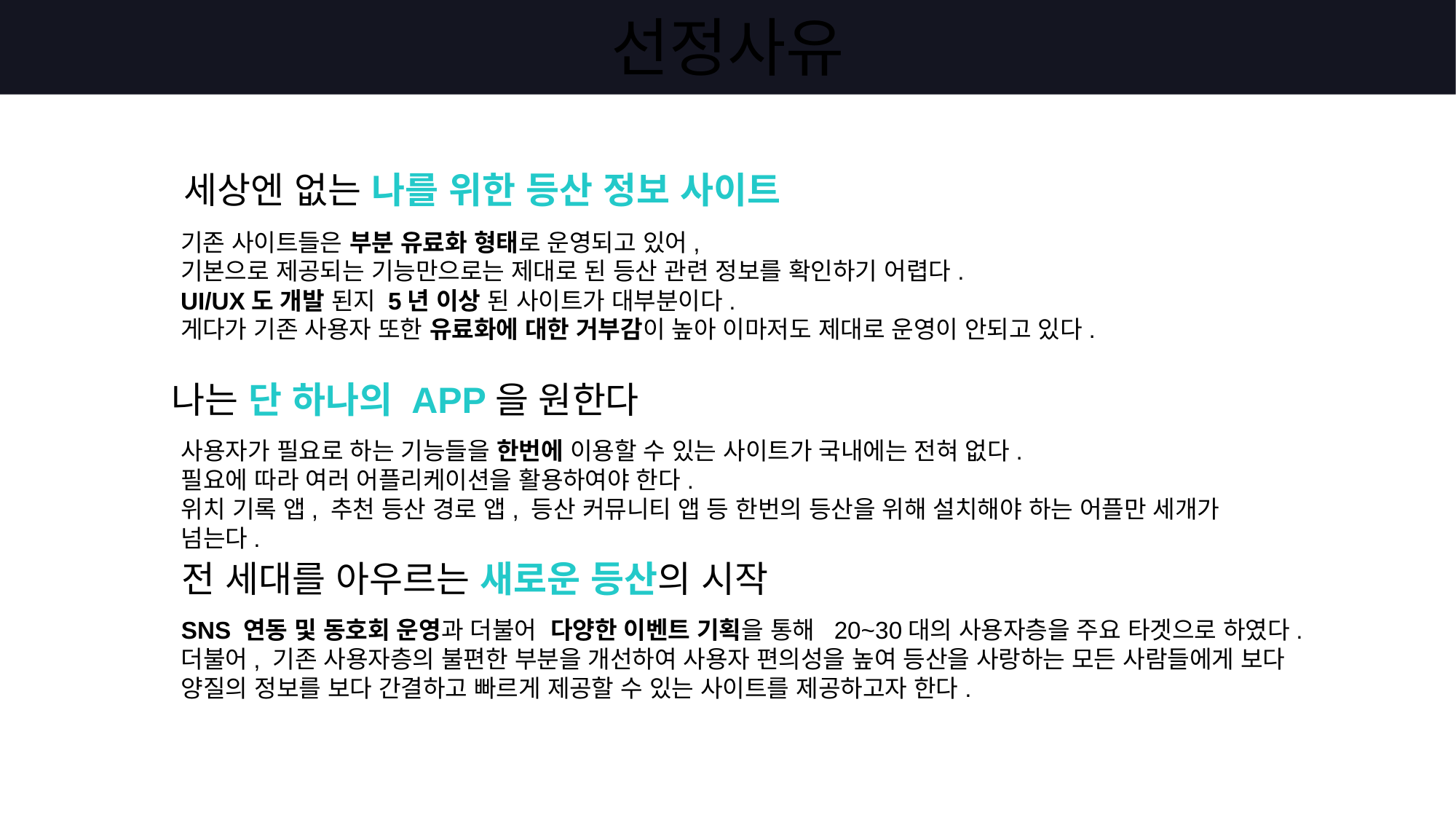

# 선정사유
세상엔 없는 나를 위한 등산 정보 사이트
기존 사이트들은 부분 유료화 형태로 운영되고 있어,
기본으로 제공되는 기능만으로는 제대로 된 등산 관련 정보를 확인하기 어렵다.
UI/UX도 개발 된지 5년 이상 된 사이트가 대부분이다.
게다가 기존 사용자 또한 유료화에 대한 거부감이 높아 이마저도 제대로 운영이 안되고 있다.
나는 단 하나의 APP을 원한다
사용자가 필요로 하는 기능들을 한번에 이용할 수 있는 사이트가 국내에는 전혀 없다.
필요에 따라 여러 어플리케이션을 활용하여야 한다.
위치 기록 앱, 추천 등산 경로 앱, 등산 커뮤니티 앱 등 한번의 등산을 위해 설치해야 하는 어플만 세개가 넘는다.
전 세대를 아우르는 새로운 등산의 시작
SNS 연동 및 동호회 운영과 더불어  다양한 이벤트 기획을 통해  20~30대의 사용자층을 주요 타겟으로 하였다.
더불어, 기존 사용자층의 불편한 부분을 개선하여 사용자 편의성을 높여 등산을 사랑하는 모든 사람들에게 보다 양질의 정보를 보다 간결하고 빠르게 제공할 수 있는 사이트를 제공하고자 한다.